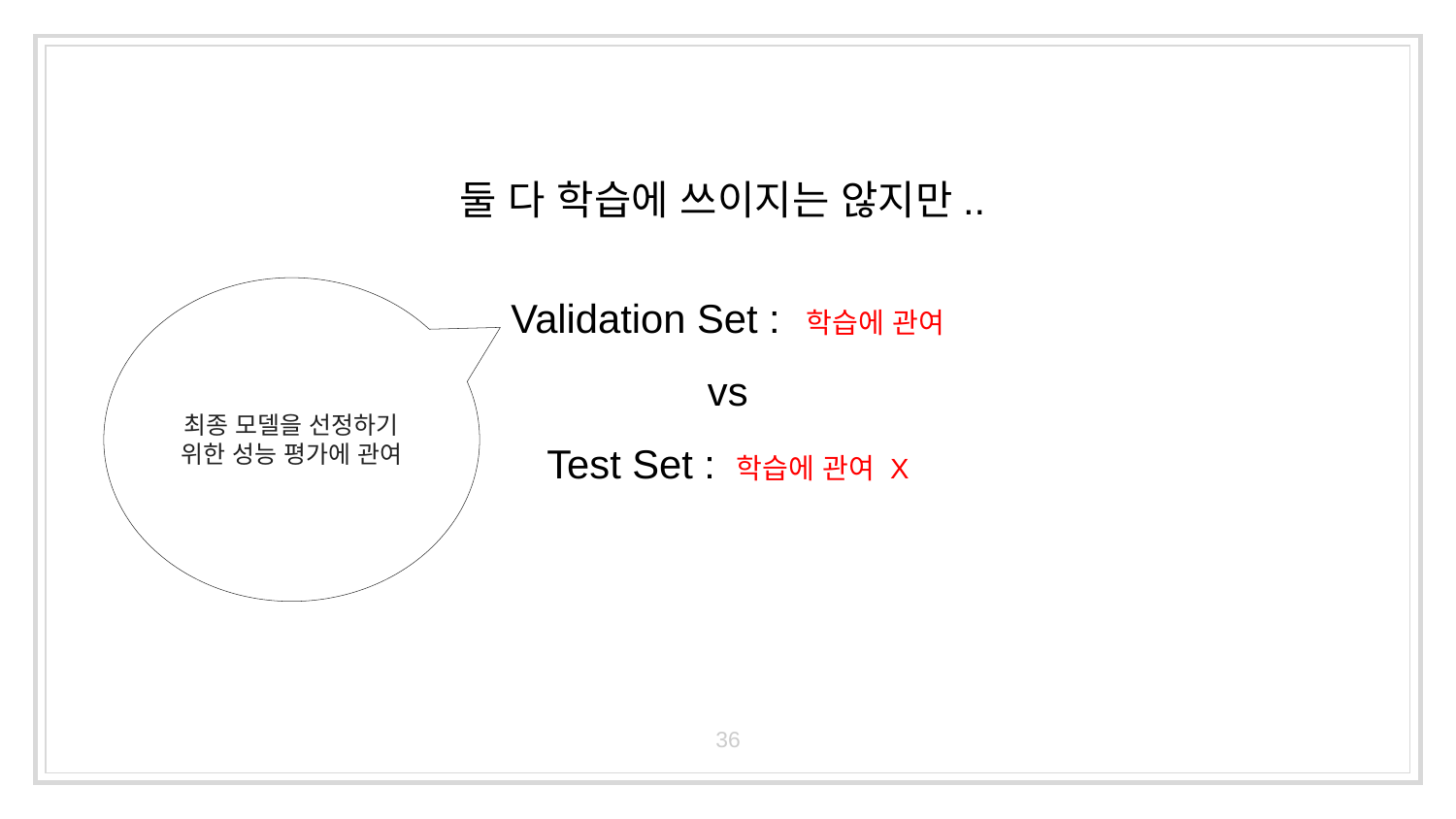

둘 다 학습에 쓰이지는 않지만..
최종 모델을 선정하기 위한 성능 평가에 관여
# Validation Set :  학습에 관여 vs Test Set : 학습에 관여 X
36